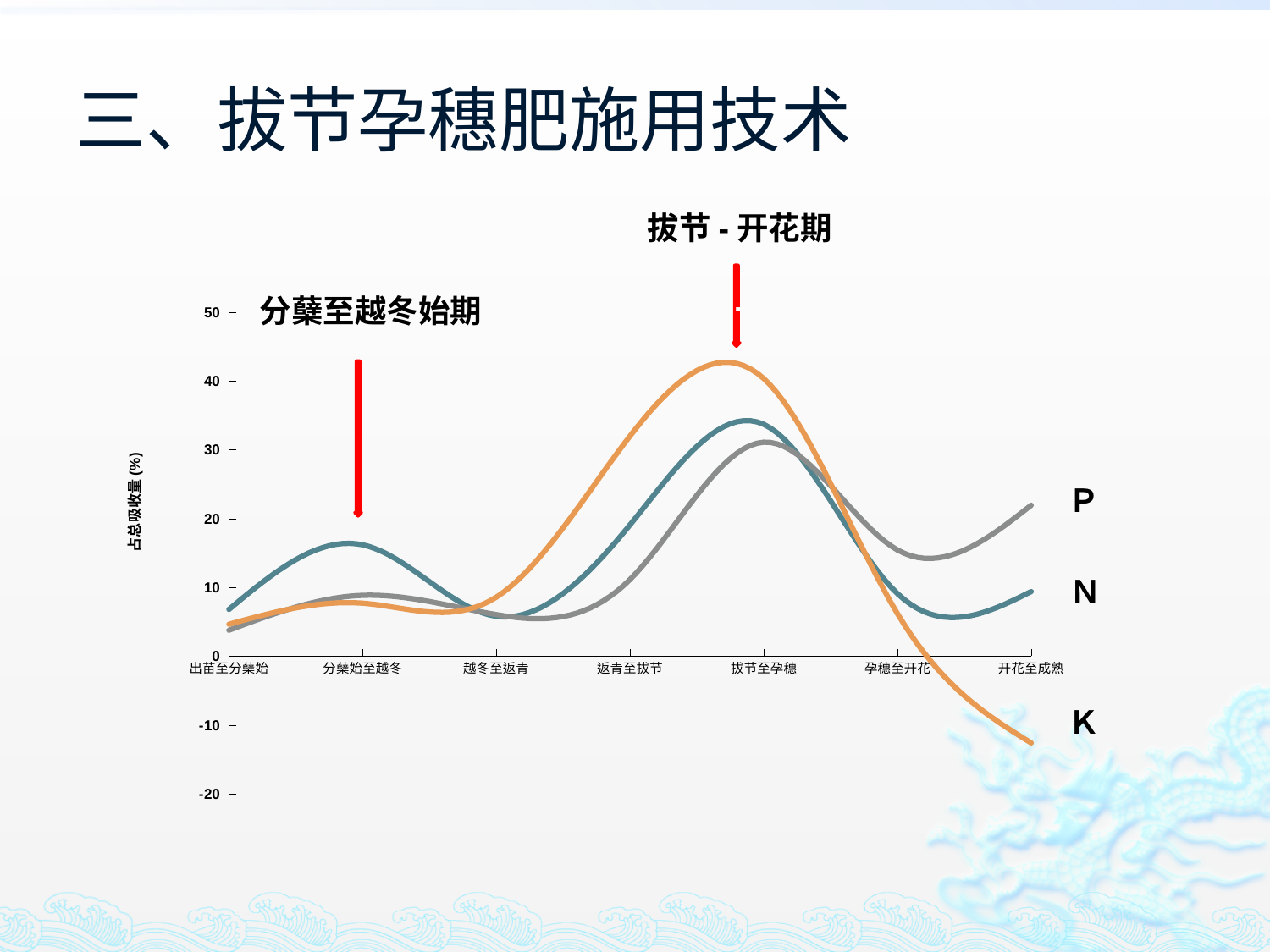

# 三、拔节孕穗肥施用技术
拔节-开花期
-
分蘖至越冬始期

### Chart

| Category | N | P | K |
|---|---|---|---|
| 出苗至分蘖始 | 6.8 | 3.7800000000000002 | 4.6499999999999995 |
| 分蘖始至越冬 | 16.2 | 8.850000000000003 | 7.71 |
| 越冬至返青 | 5.8 | 6.05 | 8.59 |
| 返青至拔节 | 19.1 | 11.15 | 32.0 |
| 拔节至孕穗 | 33.7 | 31.1 | 40.35 |
| 孕穗至开花 | 9.1 | 15.450000000000003 | 6.1899999999999995 |
| 开花至成熟 | 9.4 | 21.95 | -12.6 |
Ｐ
Ｎ
Ｋ